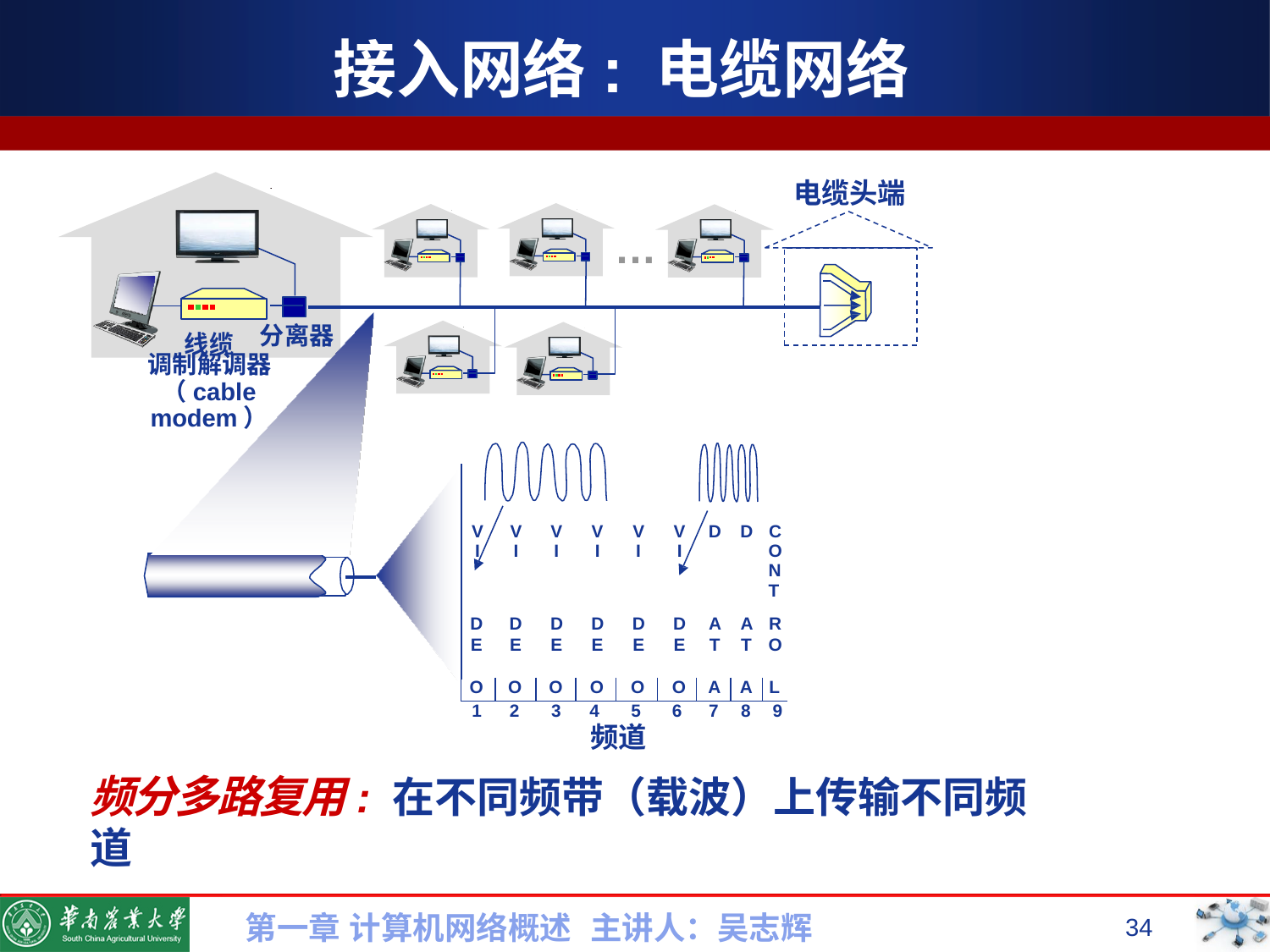

# 接入网络: 电缆网络

电缆头端
…

分离器

线缆

调制解调器
（cable modem）

| V I | V I | V I | V I | V I | V I | D | D | C O N T |
| --- | --- | --- | --- | --- | --- | --- | --- | --- |
| D | D | D | D | D | D | A | A | R |
| E | E | E | E | E | E | T | T | O |
|  |  |  |  |  |  |  |  |  |
| O | O | O | O | O | O | A | A | L |
| 1 | 2 | 3 | 4 | 5 | 6 | 7 | 8 | 9 |

频道
频分多路复用: 在不同频带（载波）上传输不同频道
第一章 计算机网络概述  主讲人：吴志辉
34